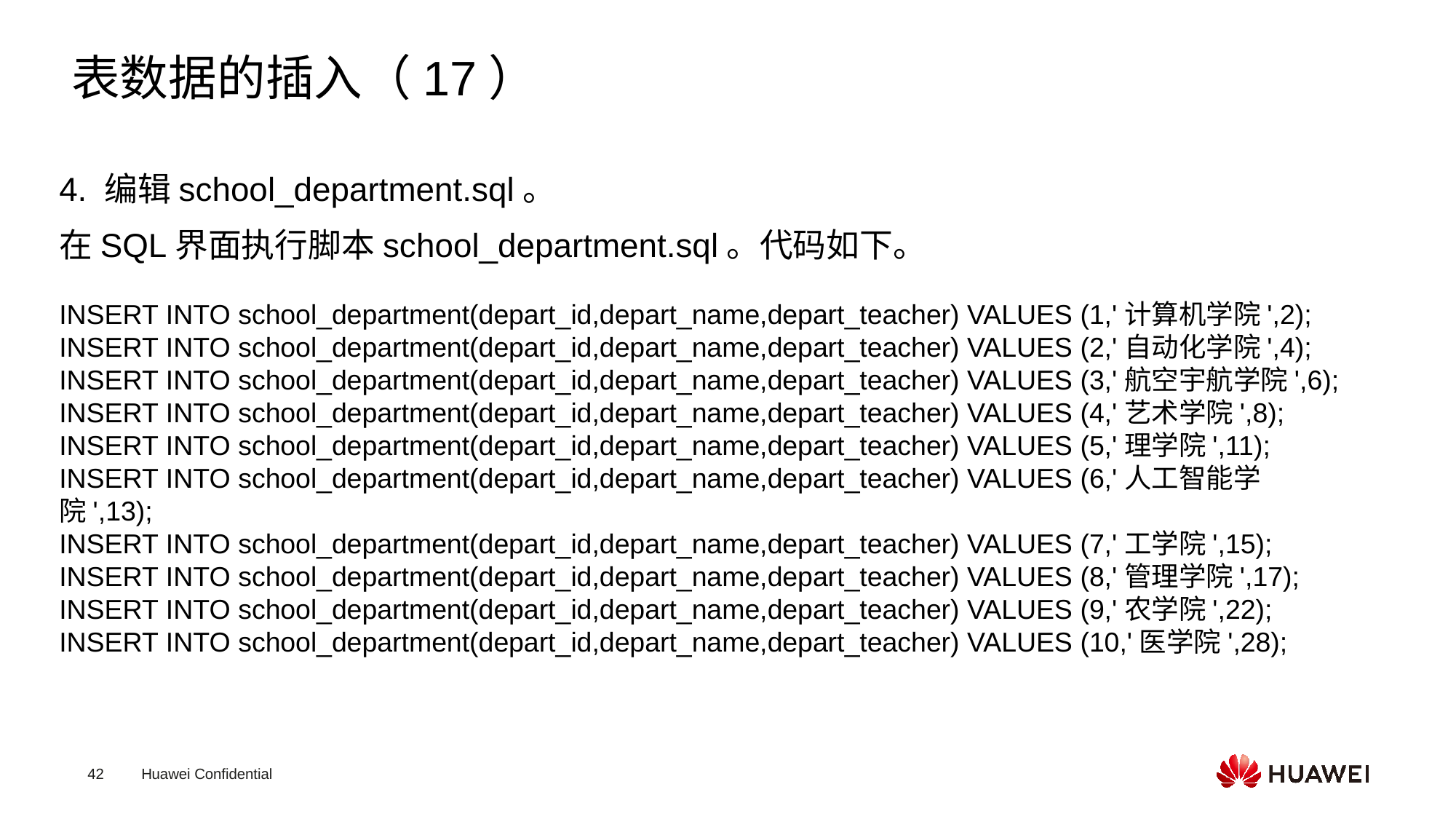

# 表数据的插入（17）
4. 编辑school_department.sql。
在SQL界面执行脚本school_department.sql。代码如下。

INSERT INTO school_department(depart_id,depart_name,depart_teacher) VALUES (1,'计算机学院',2);
INSERT INTO school_department(depart_id,depart_name,depart_teacher) VALUES (2,'自动化学院',4);
INSERT INTO school_department(depart_id,depart_name,depart_teacher) VALUES (3,'航空宇航学院',6);
INSERT INTO school_department(depart_id,depart_name,depart_teacher) VALUES (4,'艺术学院',8);
INSERT INTO school_department(depart_id,depart_name,depart_teacher) VALUES (5,'理学院',11);
INSERT INTO school_department(depart_id,depart_name,depart_teacher) VALUES (6,'人工智能学院',13);
INSERT INTO school_department(depart_id,depart_name,depart_teacher) VALUES (7,'工学院',15);
INSERT INTO school_department(depart_id,depart_name,depart_teacher) VALUES (8,'管理学院',17);
INSERT INTO school_department(depart_id,depart_name,depart_teacher) VALUES (9,'农学院',22);
INSERT INTO school_department(depart_id,depart_name,depart_teacher) VALUES (10,'医学院',28);
Text
Text
Text
Text
Text
Text
Text
Text
Text
Text
Text
Text
Text
Text
Text
Text
Text
Text
Text
Text
Text
Text
Text
Text
Text
Text
Text
Text
Text
Text
Text
Text
Text
Text
Text
Text
Text
Text
Text
Text
Text
Text
Text
Text
Text
Text